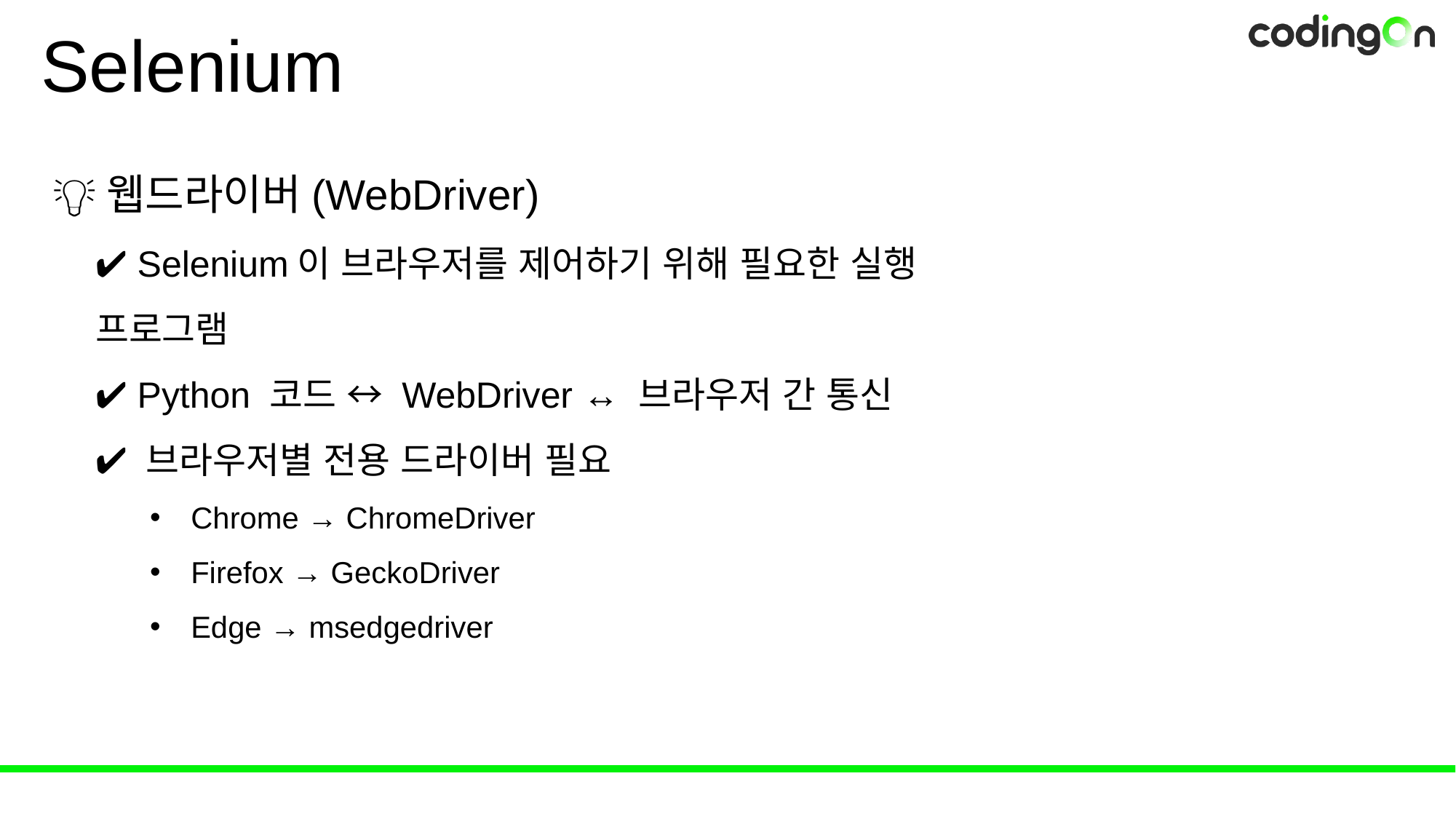

# Selenium
 💡웹드라이버(WebDriver)
✔️ Selenium이 브라우저를 제어하기 위해 필요한 실행 프로그램
✔️ Python 코드 ↔️ WebDriver ↔️ 브라우저 간 통신
✔️ 브라우저별 전용 드라이버 필요
Chrome → ChromeDriver
Firefox → GeckoDriver
Edge → msedgedriver